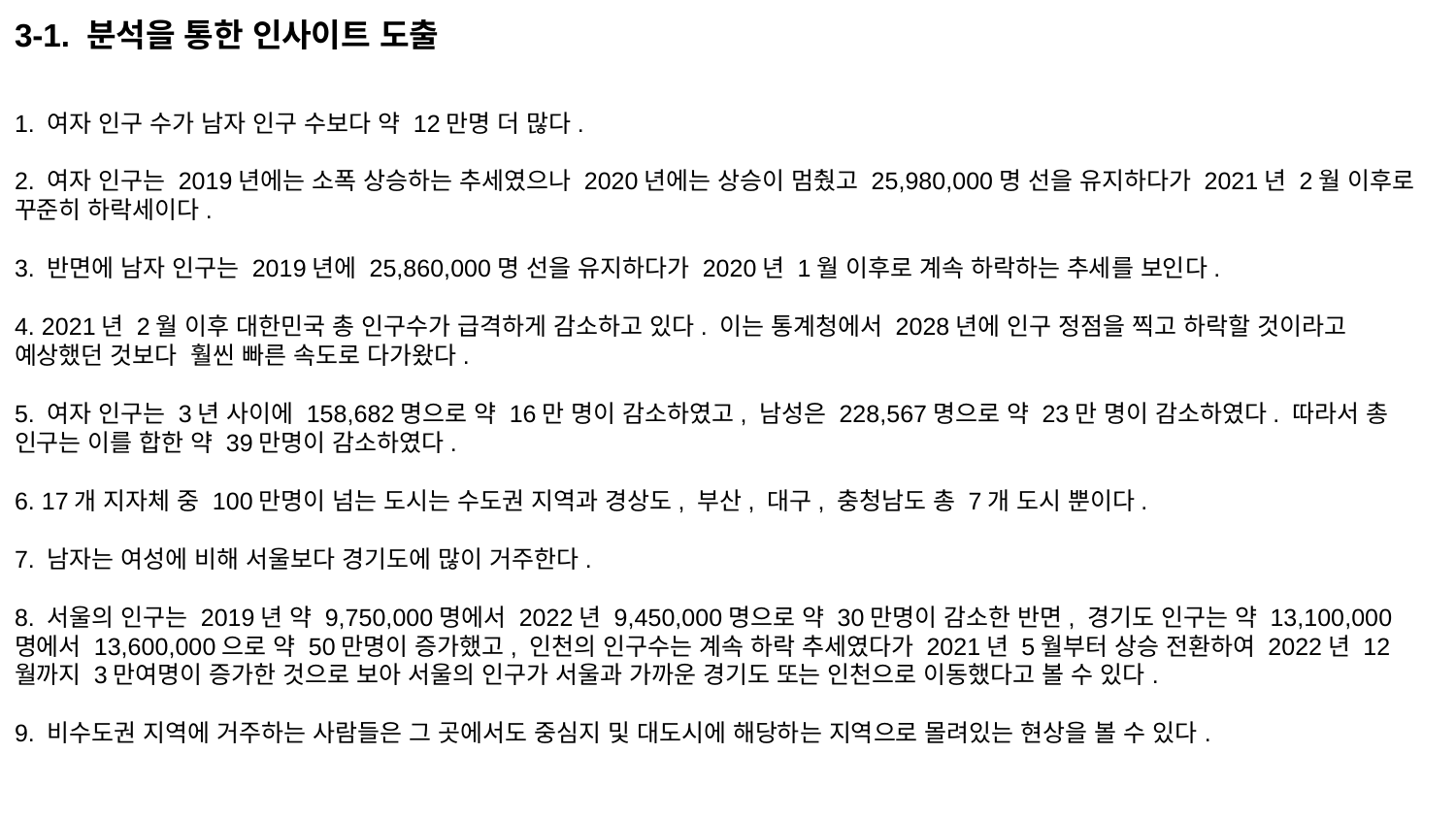

3-1. 분석을 통한 인사이트 도출
1. 여자 인구 수가 남자 인구 수보다 약 12만명 더 많다.

2. 여자 인구는 2019년에는 소폭 상승하는 추세였으나 2020년에는 상승이 멈췄고 25,980,000명 선을 유지하다가 2021년 2월 이후로 꾸준히 하락세이다.

3. 반면에 남자 인구는 2019년에 25,860,000명 선을 유지하다가 2020년 1월 이후로 계속 하락하는 추세를 보인다.

4. 2021년 2월 이후 대한민국 총 인구수가 급격하게 감소하고 있다. 이는 통계청에서 2028년에 인구 정점을 찍고 하락할 것이라고 예상했던 것보다  훨씬 빠른 속도로 다가왔다.

5. 여자 인구는 3년 사이에 158,682명으로 약 16만 명이 감소하였고, 남성은 228,567명으로 약 23만 명이 감소하였다. 따라서 총 인구는 이를 합한 약 39만명이 감소하였다.

6. 17개 지자체 중 100만명이 넘는 도시는 수도권 지역과 경상도, 부산, 대구, 충청남도 총 7개 도시 뿐이다.

7. 남자는 여성에 비해 서울보다 경기도에 많이 거주한다.

8. 서울의 인구는 2019년 약 9,750,000명에서 2022년 9,450,000명으로 약 30만명이 감소한 반면, 경기도 인구는 약 13,100,000명에서 13,600,000으로 약 50만명이 증가했고, 인천의 인구수는 계속 하락 추세였다가 2021년 5월부터 상승 전환하여 2022년 12월까지 3만여명이 증가한 것으로 보아 서울의 인구가 서울과 가까운 경기도 또는 인천으로 이동했다고 볼 수 있다.

9. 비수도권 지역에 거주하는 사람들은 그 곳에서도 중심지 및 대도시에 해당하는 지역으로 몰려있는 현상을 볼 수 있다.